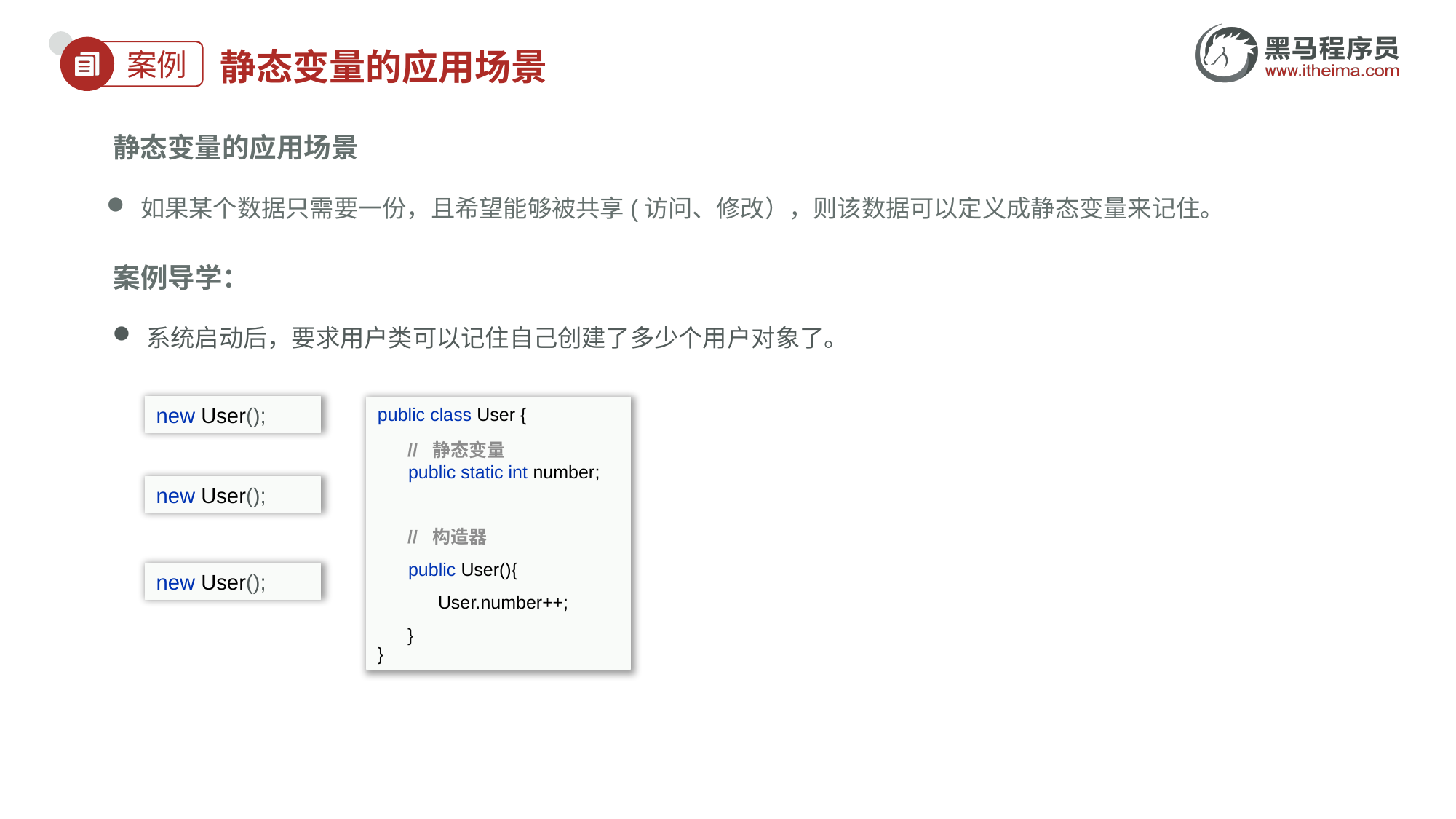

# 静态变量的应用场景
静态变量的应用场景
如果某个数据只需要一份，且希望能够被共享(访问、修改），则该数据可以定义成静态变量来记住。
案例导学：
系统启动后，要求用户类可以记住自己创建了多少个用户对象了。
new User();
public class User {

}
    //  静态变量
    public static int number;
new User();
    //  构造器
    public User(){
          User.number++;
    }
new User();